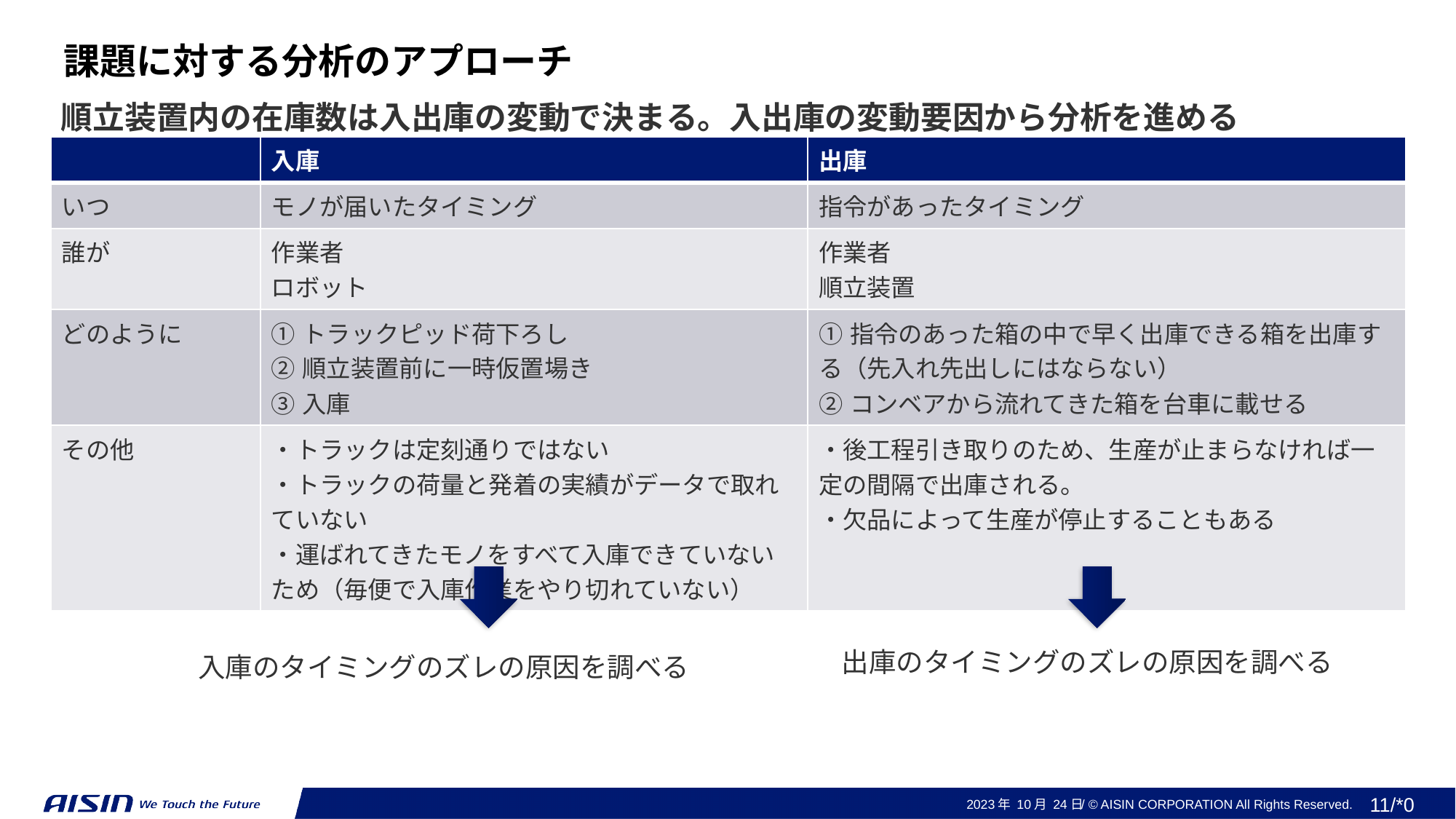

課題に対する分析のアプローチ
順立装置内の在庫数は入出庫の変動で決まる。入出庫の変動要因から分析を進める
|  | 入庫 | 出庫 |
| --- | --- | --- |
| いつ | モノが届いたタイミング | 指令があったタイミング |
| 誰が | 作業者 ロボット | 作業者 順立装置 |
| どのように | ①トラックピッド荷下ろし ②順立装置前に一時仮置場き ③入庫 | ①指令のあった箱の中で早く出庫できる箱を出庫する（先入れ先出しにはならない） ②コンベアから流れてきた箱を台車に載せる |
| その他 | ・トラックは定刻通りではない ・トラックの荷量と発着の実績がデータで取れていない ・運ばれてきたモノをすべて入庫できていないため（毎便で入庫作業をやり切れていない） | ・後工程引き取りのため、生産が止まらなければ一定の間隔で出庫される。 ・欠品によって生産が停止することもある |

出庫のタイミングのズレの原因を調べる
入庫のタイミングのズレの原因を調べる
2023年 10月 24日